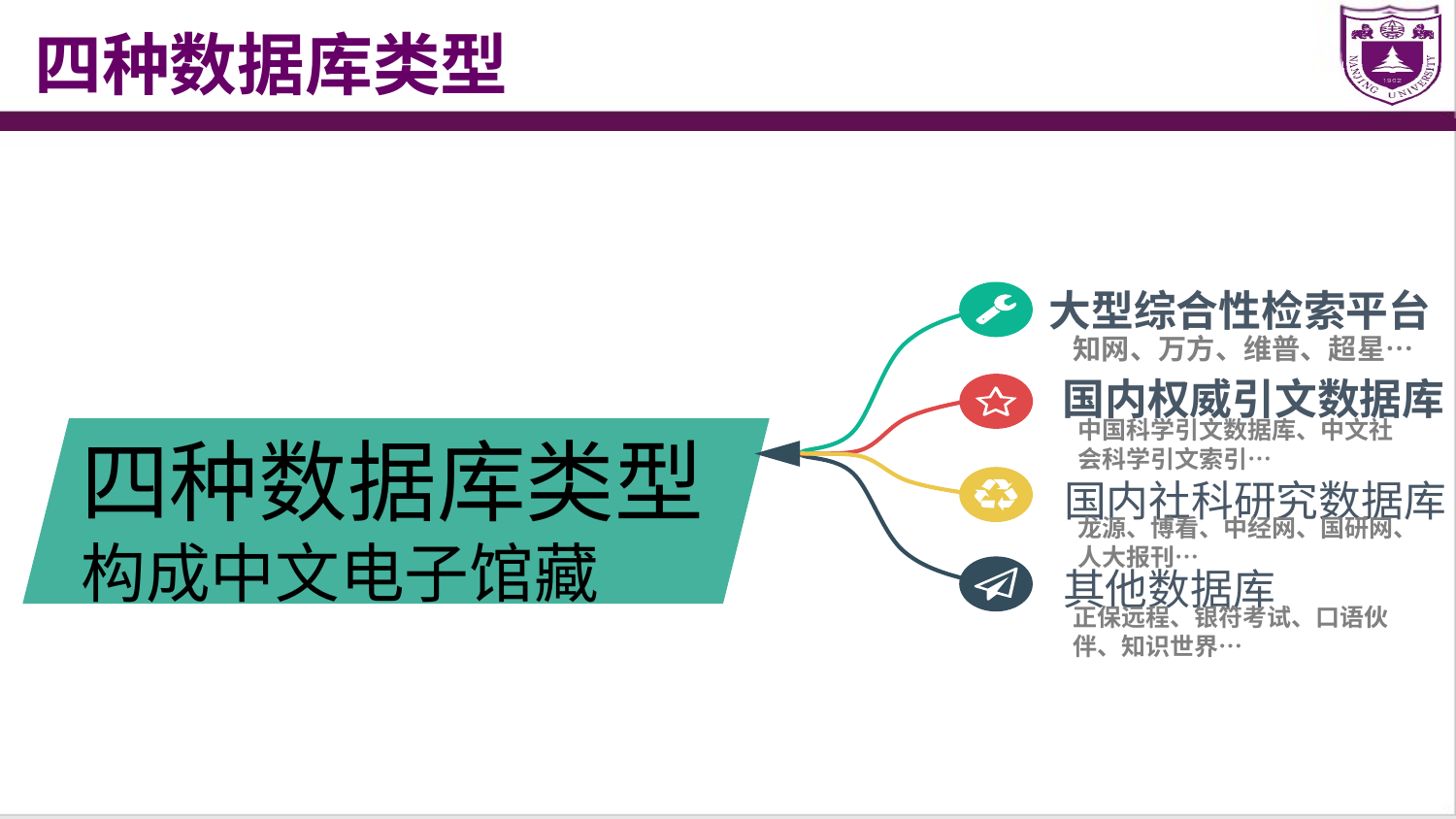

# 四种数据库类型
大型综合性检索平台

知网、万方、维普、超星…
国内权威引文数据库

中国科学引文数据库、中文社会科学引文索引…

四种数据库类型
构成中文电子馆藏

国内社科研究数据库

龙源、博看、中经网、国研网、人大报刊…
其他数据库

正保远程、银符考试、口语伙伴、知识世界…